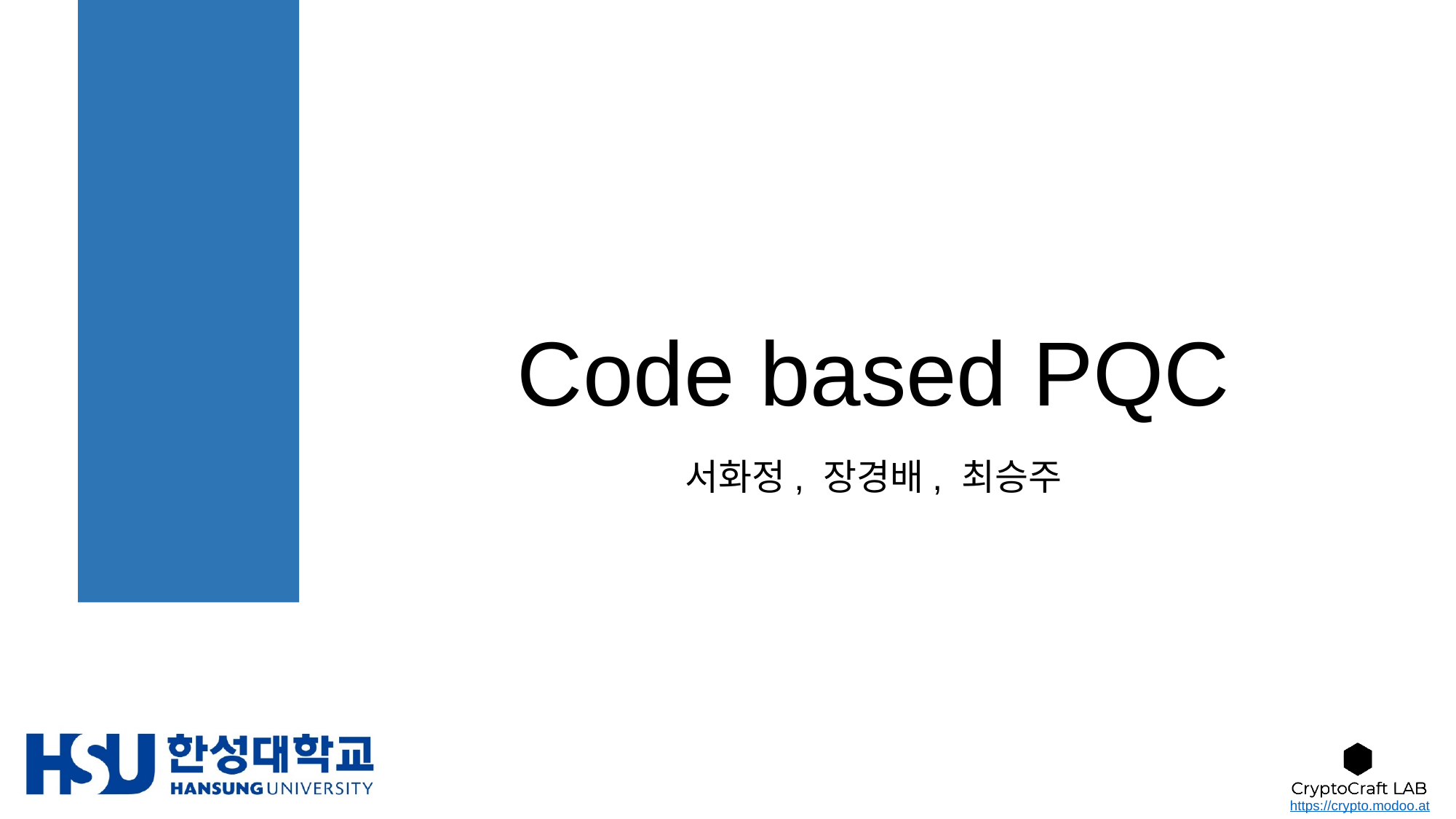

# Code based PQC
서화정, 장경배, 최승주